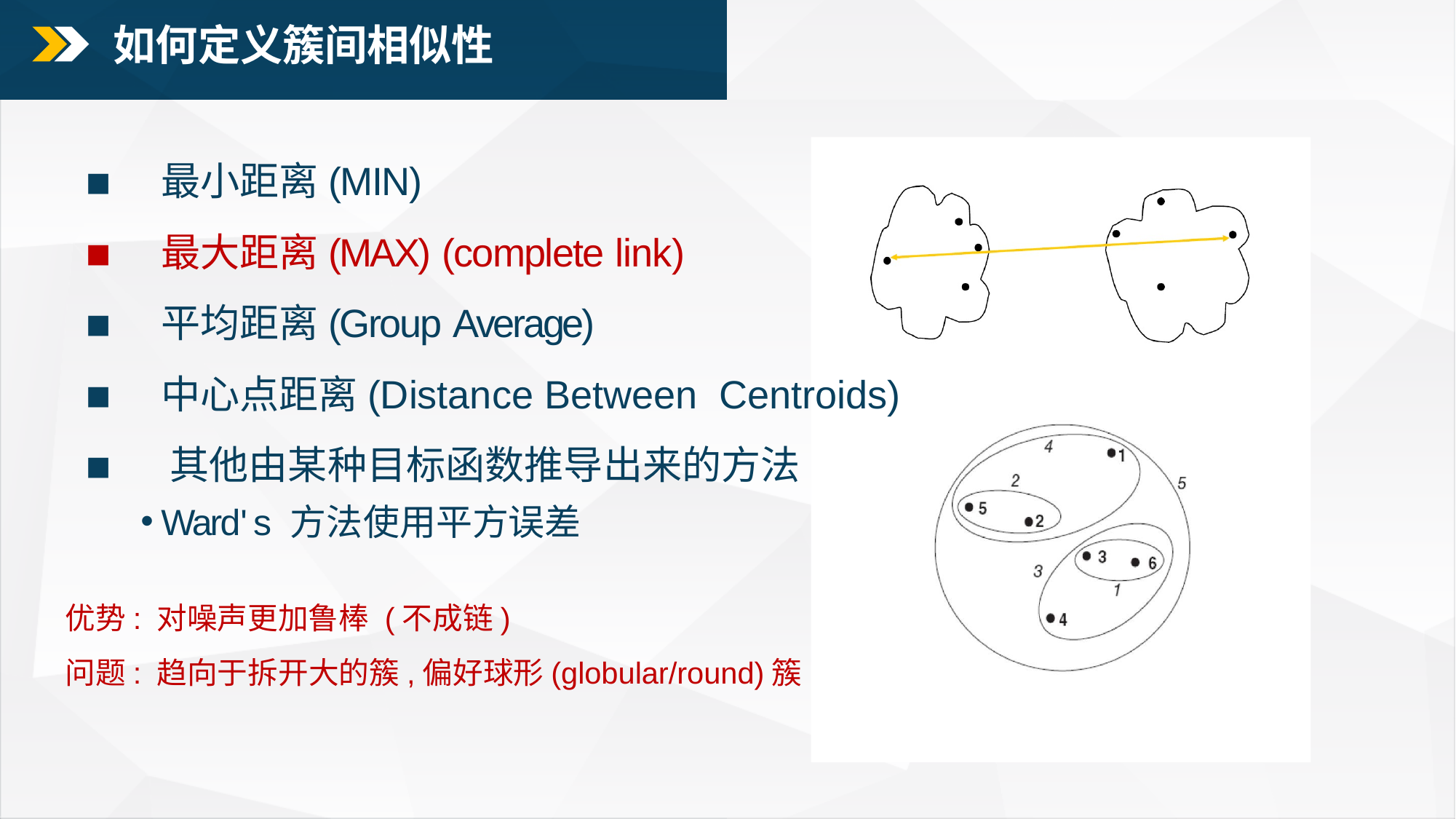

# 如何定义簇间相似性

◼最小距离(MIN)
◼最大距离(MAX) (complete link)
◼平均距离(Group Average)
◼中心点距离(Distance Between  Centroids)
◼ 其他由某种目标函数推导出来的方法
Ward' s 方法使用平方误差

优势: 对噪声更加鲁棒 (不成链)
问题: 趋向于拆开大的簇,偏好球形(globular/round)簇